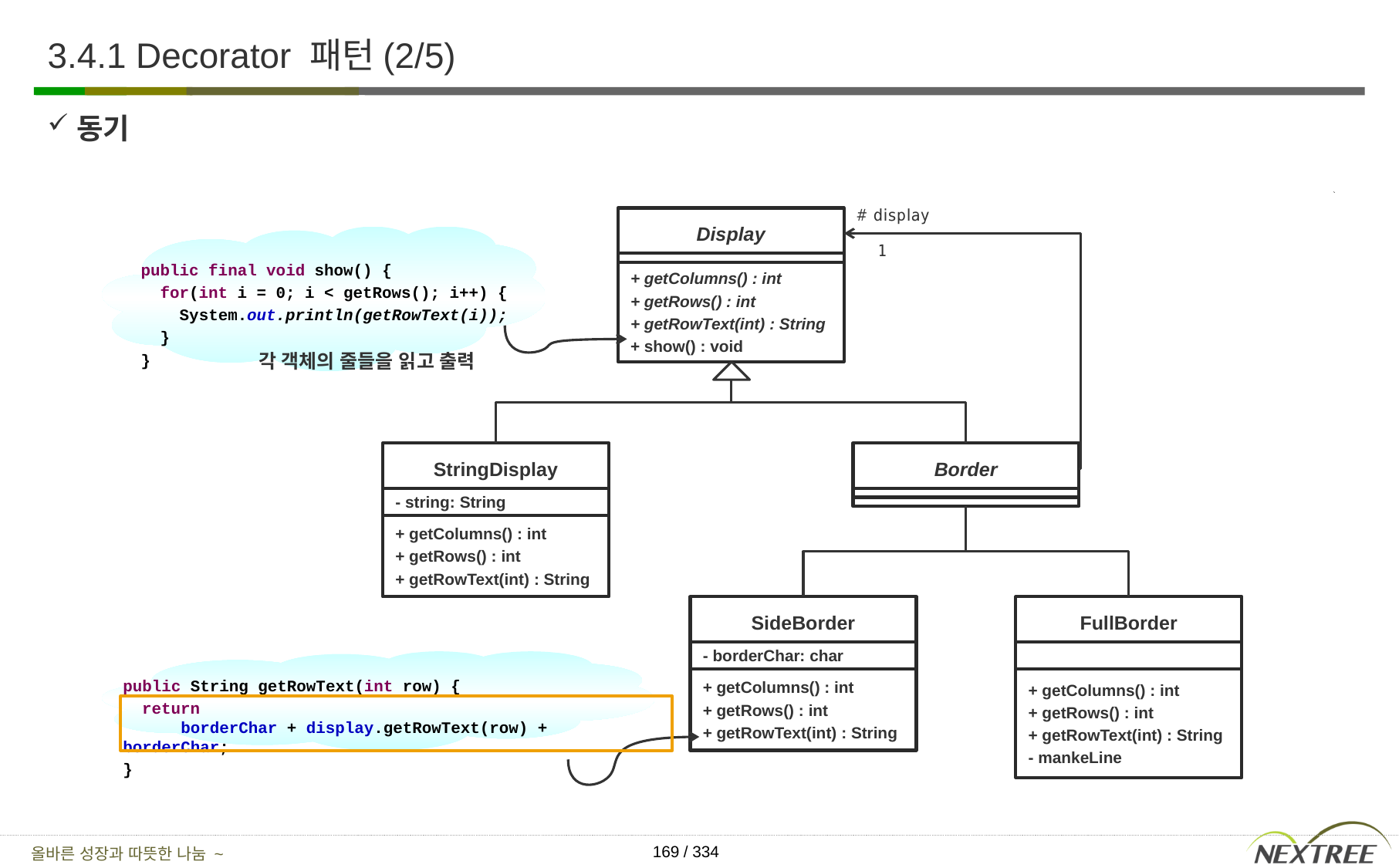

# 3.4.1 Decorator 패턴(2/5)
동기
# display
Display

1

public final void show() {
  for(int i = 0; i < getRows(); i++) {
    System.out.println(getRowText(i));
  }
}
+ getColumns() : int
+ getRows() : int
+ getRowText(int) : String
+ show() : void

각 객체의 줄들을 읽고 출력

StringDisplay
Border
- string: String

+ getColumns() : int
+ getRows() : int
+ getRowText(int) : String
SideBorder
FullBorder
- borderChar: char

+ getColumns() : int
+ getRows() : int
+ getRowText(int) : String
+ getColumns() : int
+ getRows() : int
+ getRowText(int) : String
- mankeLine
public String getRowText(int row) {
  return
      borderChar + display.getRowText(row) + borderChar;
}